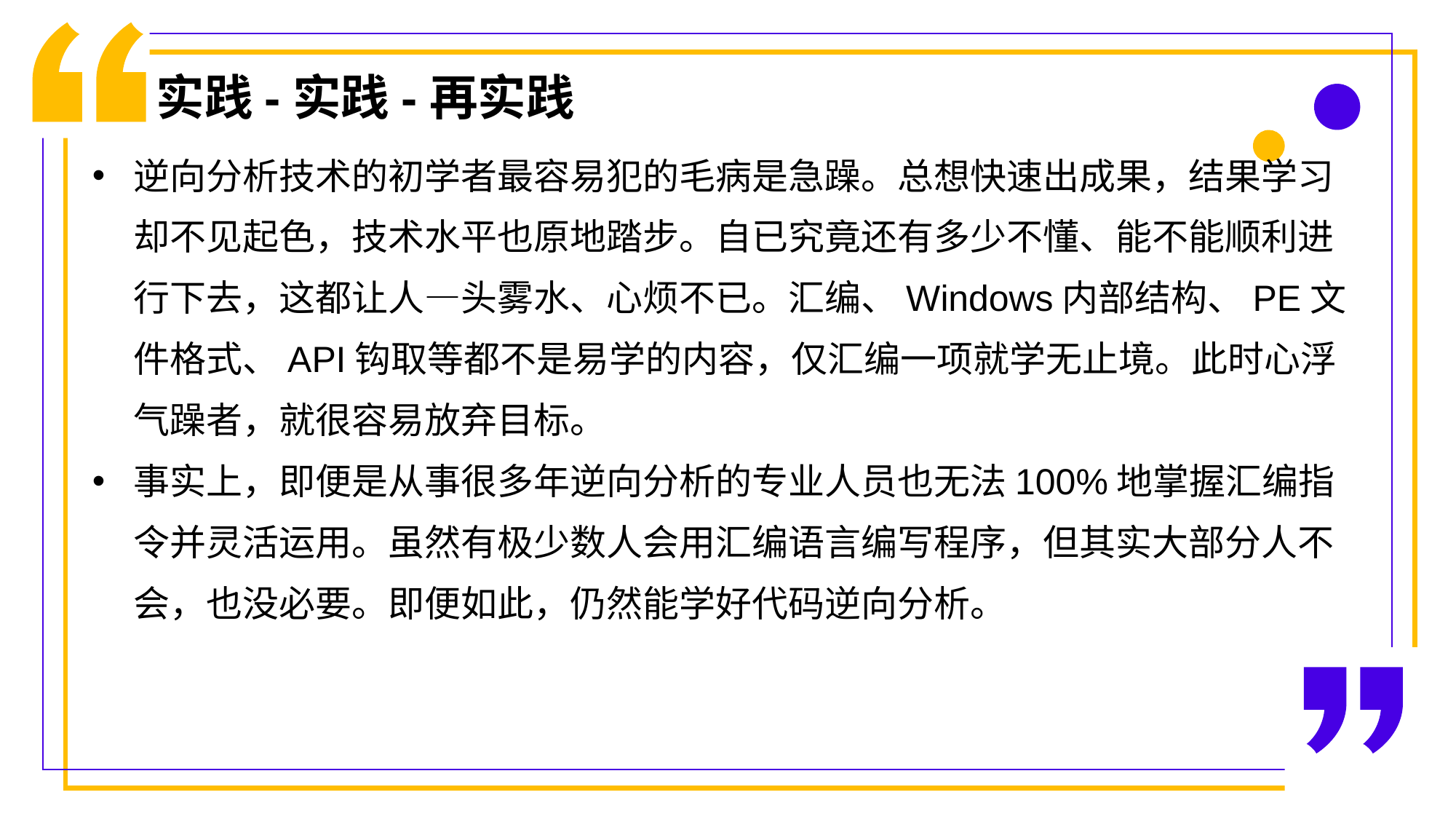

实践-实践-再实践

逆向分析技术的初学者最容易犯的毛病是急躁。总想快速出成果，结果学习却不见起色，技术水平也原地踏步。自已究竟还有多少不懂、能不能顺利进行下去，这都让人—头雾水、心烦不已。汇编、Windows内部结构、PE文件格式、API钩取等都不是易学的内容，仅汇编一项就学无止境。此时心浮气躁者，就很容易放弃目标。
事实上，即便是从事很多年逆向分析的专业人员也无法100%地掌握汇编指令并灵活运用。虽然有极少数人会用汇编语言编写程序，但其实大部分人不会，也没必要。即便如此，仍然能学好代码逆向分析。